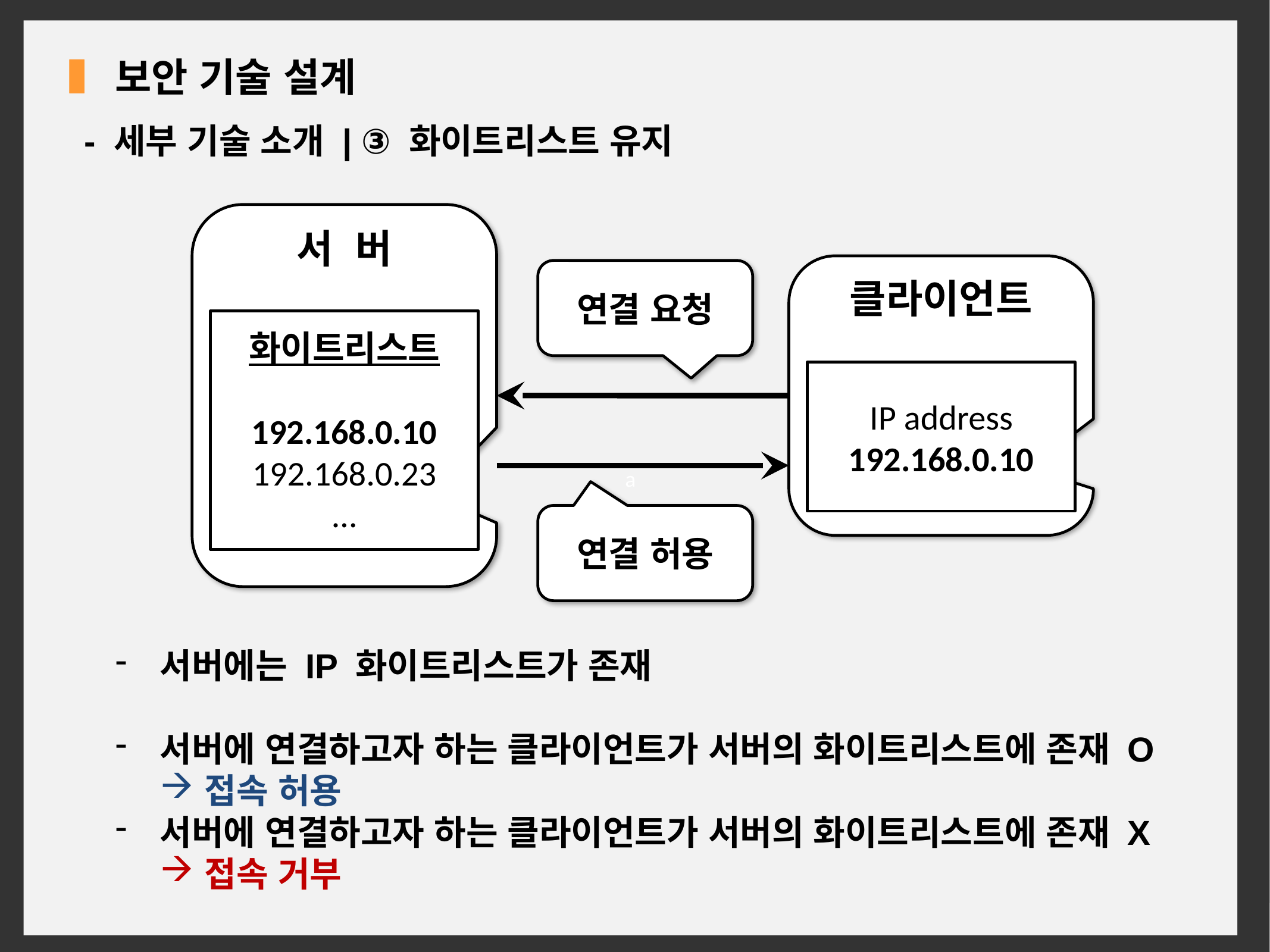

보안 기술 설계

- 세부 기술 소개 | ③ 화이트리스트 유지
서  버
화이트리스트

192.168.0.10
192.168.0.23
…
클라이언트
IP address
192.168.0.10
연결 요청
연결 허용
서버에는 IP 화이트리스트가 존재

서버에 연결하고자 하는 클라이언트가 서버의 화이트리스트에 존재 O
접속 허용
서버에 연결하고자 하는 클라이언트가 서버의 화이트리스트에 존재 X
접속 거부